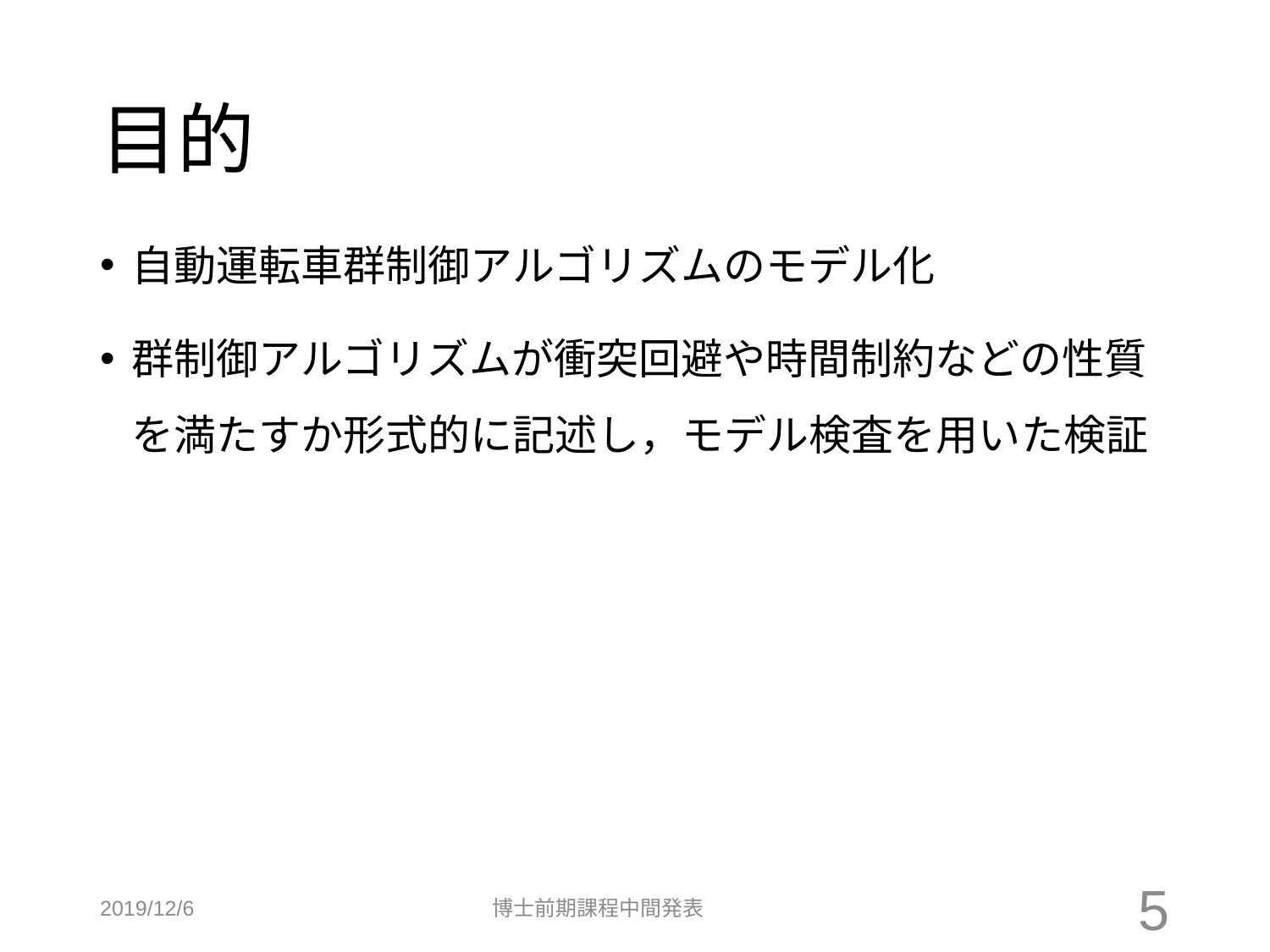

# 目的
自動運転車群制御アルゴリズムのモデル化
群制御アルゴリズムが衝突回避や時間制約などの性質を満たすか形式的に記述し，モデル検査を用いた検証
2019/12/6
博士前期課程中間発表
5